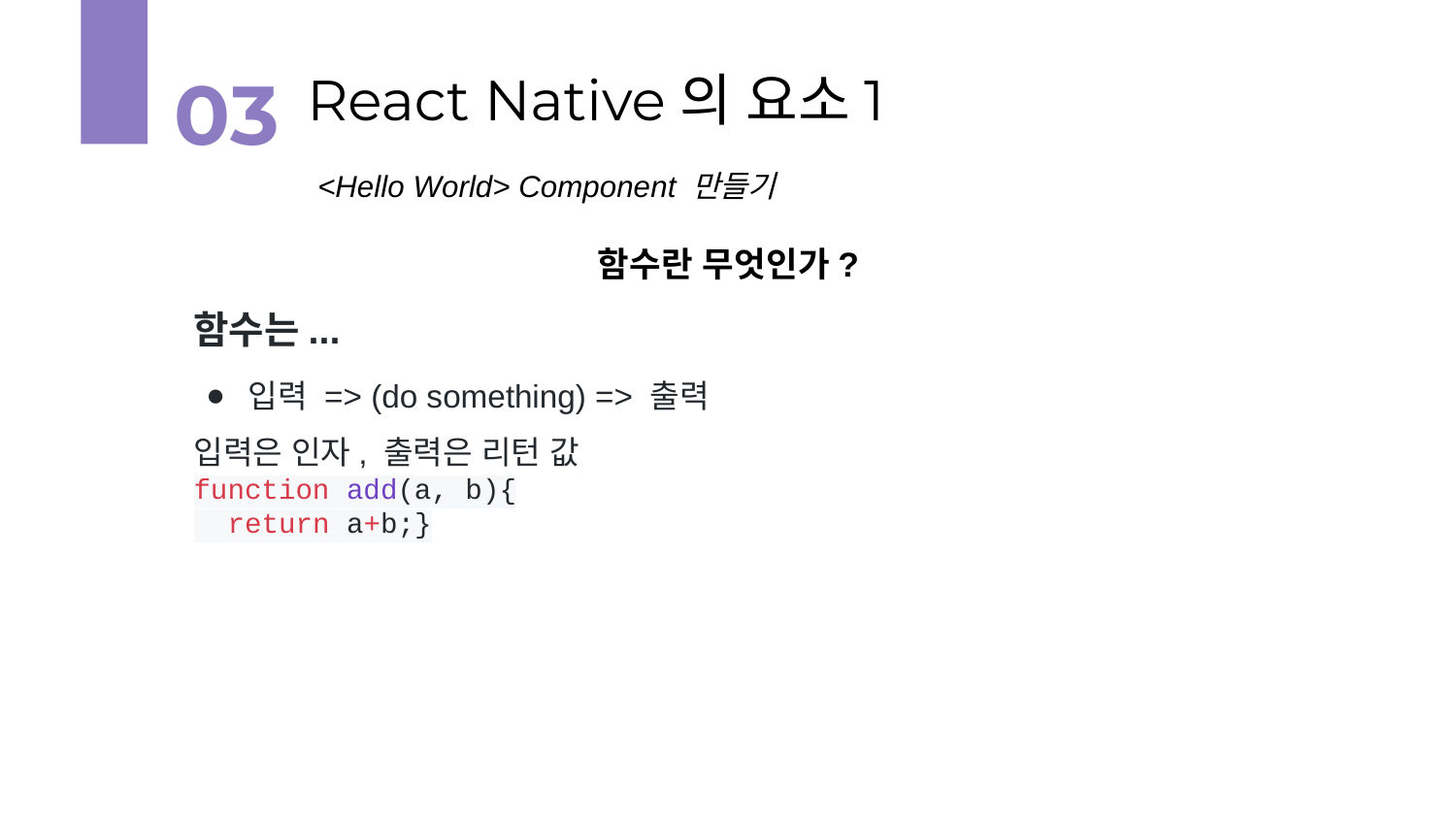

03
React Native의 요소1
<Hello World> Component 만들기
함수란 무엇인가?
함수는...
입력 => (do something) => 출력
입력은 인자, 출력은 리턴 값
function add(a, b){
  return a+b;}